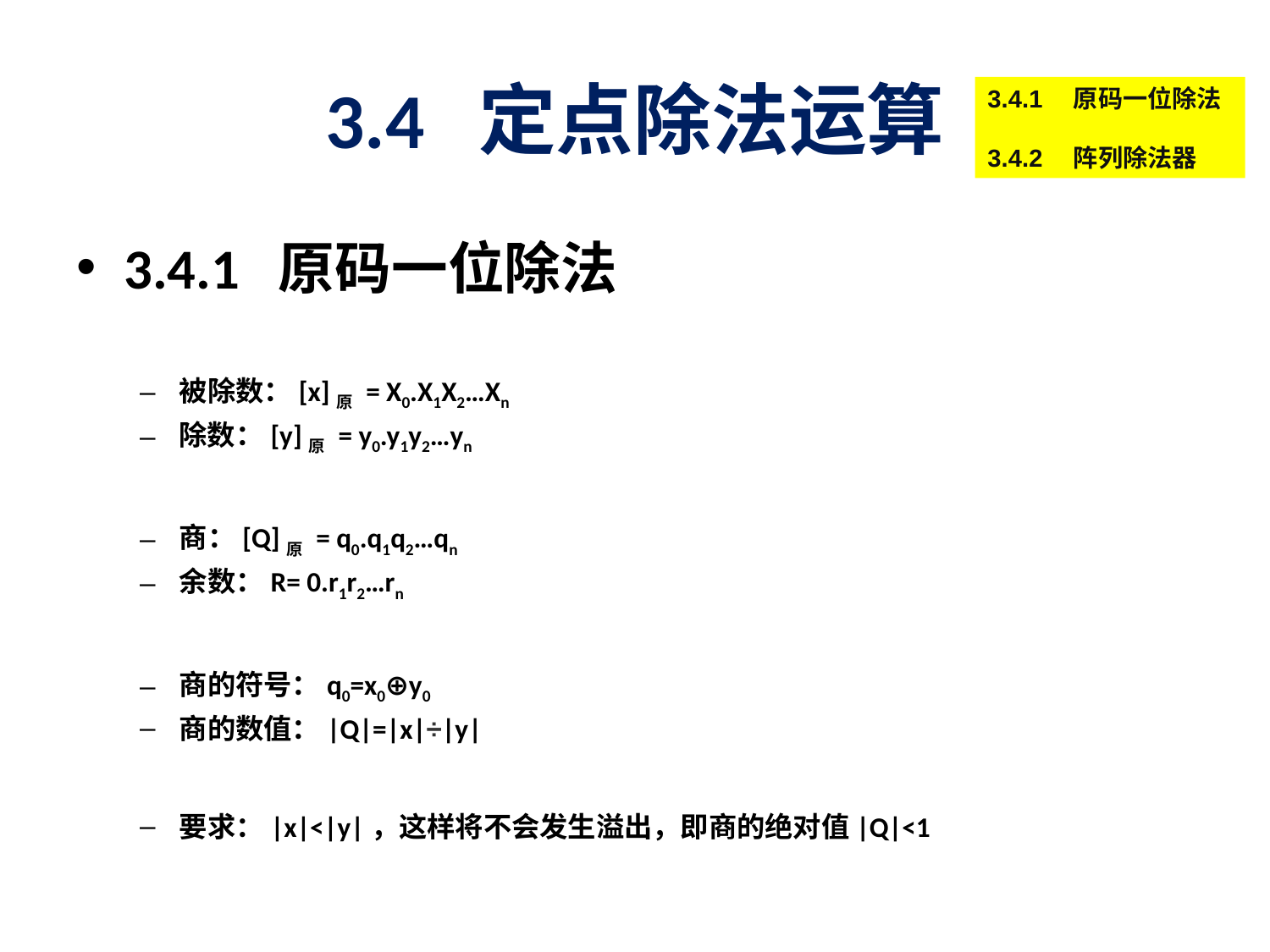

# 3.4  定点除法运算
3.4.1　原码一位除法
3.4.2　阵列除法器
3.4.1  原码一位除法

被除数：[x]原 = X0.X1X2…Xn
除数：[y]原 = y0.y1y2…yn

商：[Q]原 = q0.q1q2…qn
余数：R= 0.r1r2…rn

商的符号：q0=x0⊕y0
商的数值：|Q|=|x|÷|y|

要求：|x|<|y|，这样将不会发生溢出，即商的绝对值|Q|<1